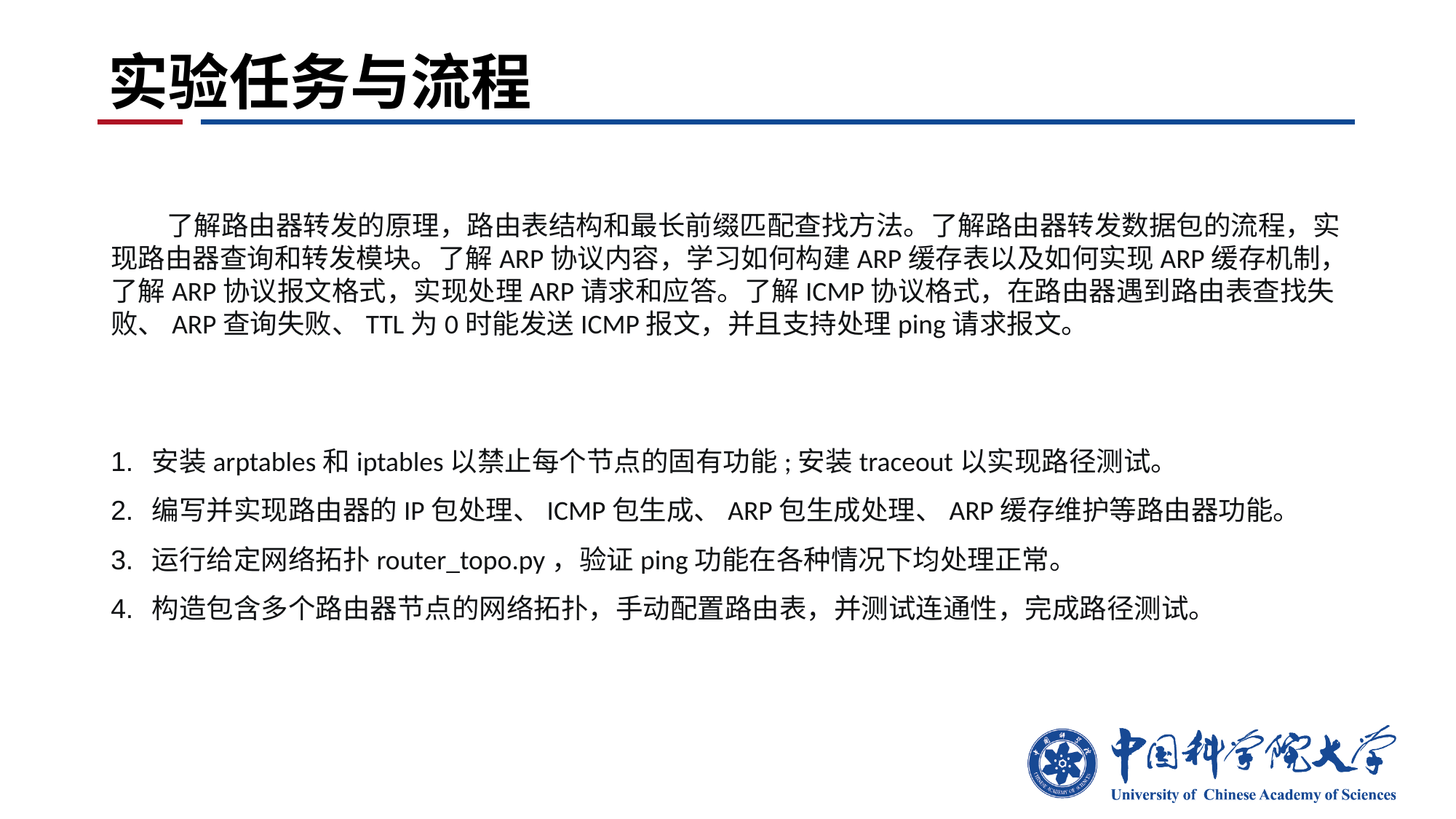

# 实验任务与流程

        了解路由器转发的原理，路由表结构和最长前缀匹配查找方法。了解路由器转发数据包的流程，实现路由器查询和转发模块。了解ARP协议内容，学习如何构建ARP缓存表以及如何实现ARP缓存机制，了解ARP协议报文格式，实现处理ARP请求和应答。了解ICMP协议格式，在路由器遇到路由表查找失败、ARP查询失败、TTL为0时能发送ICMP报文，并且支持处理ping请求报文。

安装arptables和iptables以禁止每个节点的固有功能;安装traceout以实现路径测试。
编写并实现路由器的IP包处理、ICMP包生成、ARP包生成处理、ARP缓存维护等路由器功能。
运行给定网络拓扑router_topo.py，验证ping功能在各种情况下均处理正常。
构造包含多个路由器节点的网络拓扑，手动配置路由表，并测试连通性，完成路径测试。